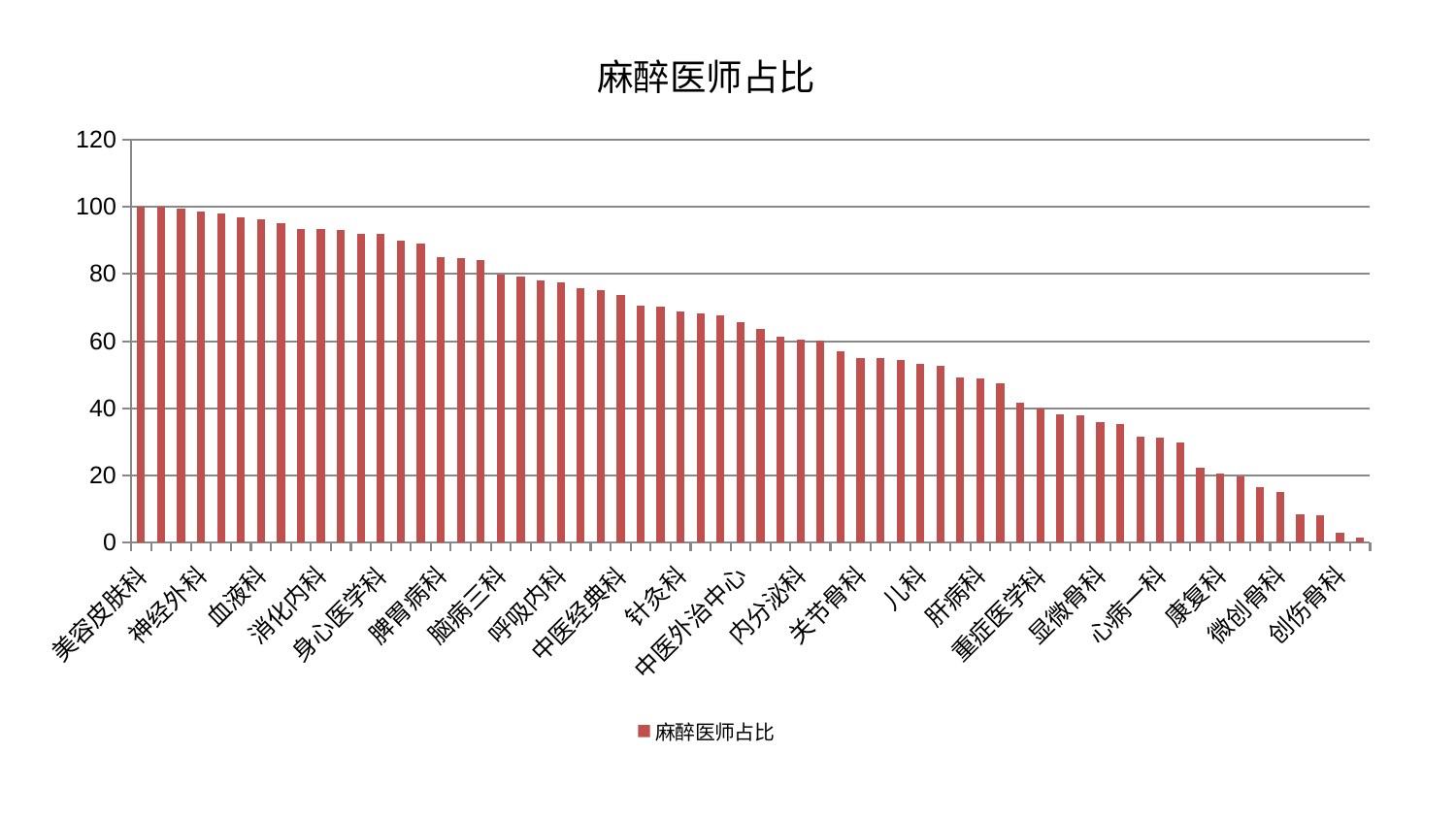

### Chart: 麻醉医师占比

| Category | 麻醉医师占比 |
|---|---|
| 美容皮肤科 | 100.0 |
| 耳鼻喉科 | 99.8955050628583 |
| 妇二科 | 99.47658484660171 |
| 神经外科 | 98.69579634015965 |
| 心病二科 | 97.98243682209855 |
| 骨科 | 96.8449324644548 |
| 血液科 | 96.35964157349278 |
| 风湿病科 | 95.08884977704263 |
| 神经内科 | 93.35845660165623 |
| 消化内科 | 93.35467663374101 |
| 肛肠科 | 92.99062441227457 |
| 心病四科 | 91.94825011446913 |
| 身心医学科 | 91.93367208085078 |
| 脊柱骨科 | 89.89104964736089 |
| 眼科 | 89.04977755980994 |
| 脾胃病科 | 84.92065782540725 |
| 西区重症医学科 | 84.61180976079953 |
| 小儿骨科 | 84.04366300674981 |
| 脑病三科 | 79.76040068380945 |
| 男科 | 79.16612730858623 |
| 肿瘤内科 | 78.04767466924991 |
| 呼吸内科 | 77.58162152933758 |
| 老年医学科 | 75.89398740118791 |
| 心病三科 | 75.32817521880835 |
| 中医经典科 | 73.69477218839583 |
| 妇科妇二科合并 | 70.61548391135327 |
| 治未病中心 | 70.2007048904179 |
| 针灸科 | 68.9582810200298 |
| 肾病科 | 68.35493124435435 |
| 乳腺甲状腺外科 | 67.75226562466264 |
| 中医外治中心 | 65.59773958317373 |
| 脑病一科 | 63.66524827140172 |
| 周围血管科 | 61.34913166192296 |
| 内分泌科 | 60.35961282035735 |
| 小儿推拿科 | 60.2919503009143 |
| 妇科 | 56.98955061360708 |
| 关节骨科 | 55.02006836024772 |
| 产科 | 54.97419845045611 |
| 脾胃科消化科合并 | 54.34439286182247 |
| 儿科 | 53.359521984728254 |
| 口腔科 | 52.55293259297333 |
| 东区肾病科 | 49.087039206568576 |
| 肝病科 | 48.766869432158934 |
| 肾脏内科 | 47.51320377578478 |
| 脑病二科 | 41.80807426702653 |
| 重症医学科 | 40.05289965119588 |
| 心血管内科 | 38.15950531910468 |
| 医院 | 37.82497121082373 |
| 显微骨科 | 35.827862989255955 |
| 胸外科 | 35.25376330316172 |
| 综合内科 | 31.609402735518596 |
| 心病一科 | 31.185626393094758 |
| 肝胆外科 | 29.87662782103043 |
| 泌尿外科 | 22.428361927005774 |
| 康复科 | 20.636833114748903 |
| 推拿科 | 19.670008278856194 |
| 运动损伤骨科 | 16.652287768950067 |
| 微创骨科 | 14.953153860245067 |
| 普通外科 | 8.384936362958278 |
| 东区重症医学科 | 8.132818663956819 |
| 创伤骨科 | 2.9732355371287182 |
| 皮肤科 | 1.4200480078908513 |
39